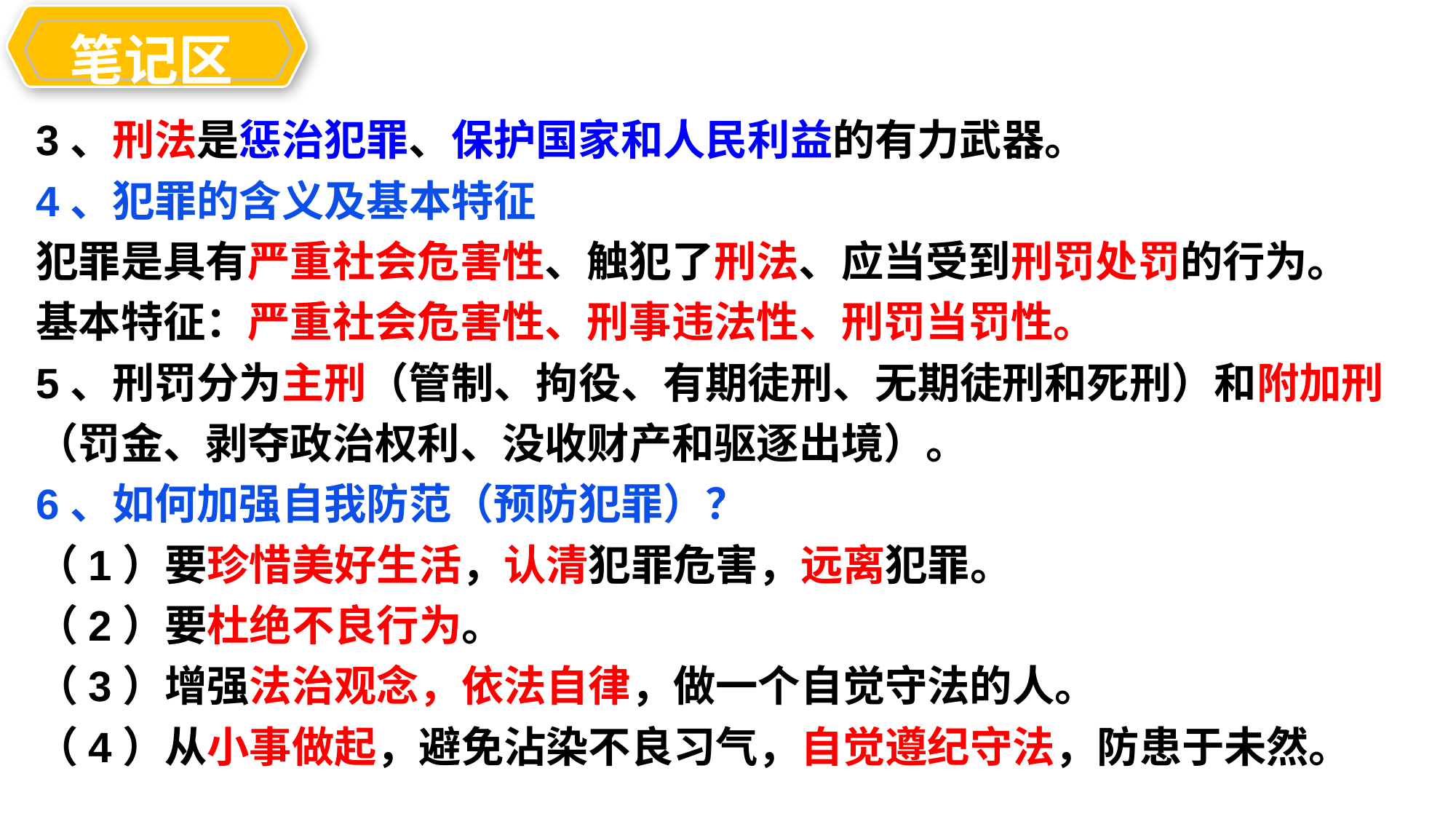

笔记区
教学目
3、刑法是惩治犯罪、保护国家和人民利益的有力武器。
4、犯罪的含义及基本特征
犯罪是具有严重社会危害性、触犯了刑法、应当受到刑罚处罚的行为。
基本特征：严重社会危害性、刑事违法性、刑罚当罚性。
5、刑罚分为主刑（管制、拘役、有期徒刑、无期徒刑和死刑）和附加刑（罚金、剥夺政治权利、没收财产和驱逐出境）。
6、如何加强自我防范（预防犯罪）？
（1）要珍惜美好生活，认清犯罪危害，远离犯罪。
（2）要杜绝不良行为。
（3）增强法治观念，依法自律，做一个自觉守法的人。
（4）从小事做起，避免沾染不良习气，自觉遵纪守法，防患于未然。